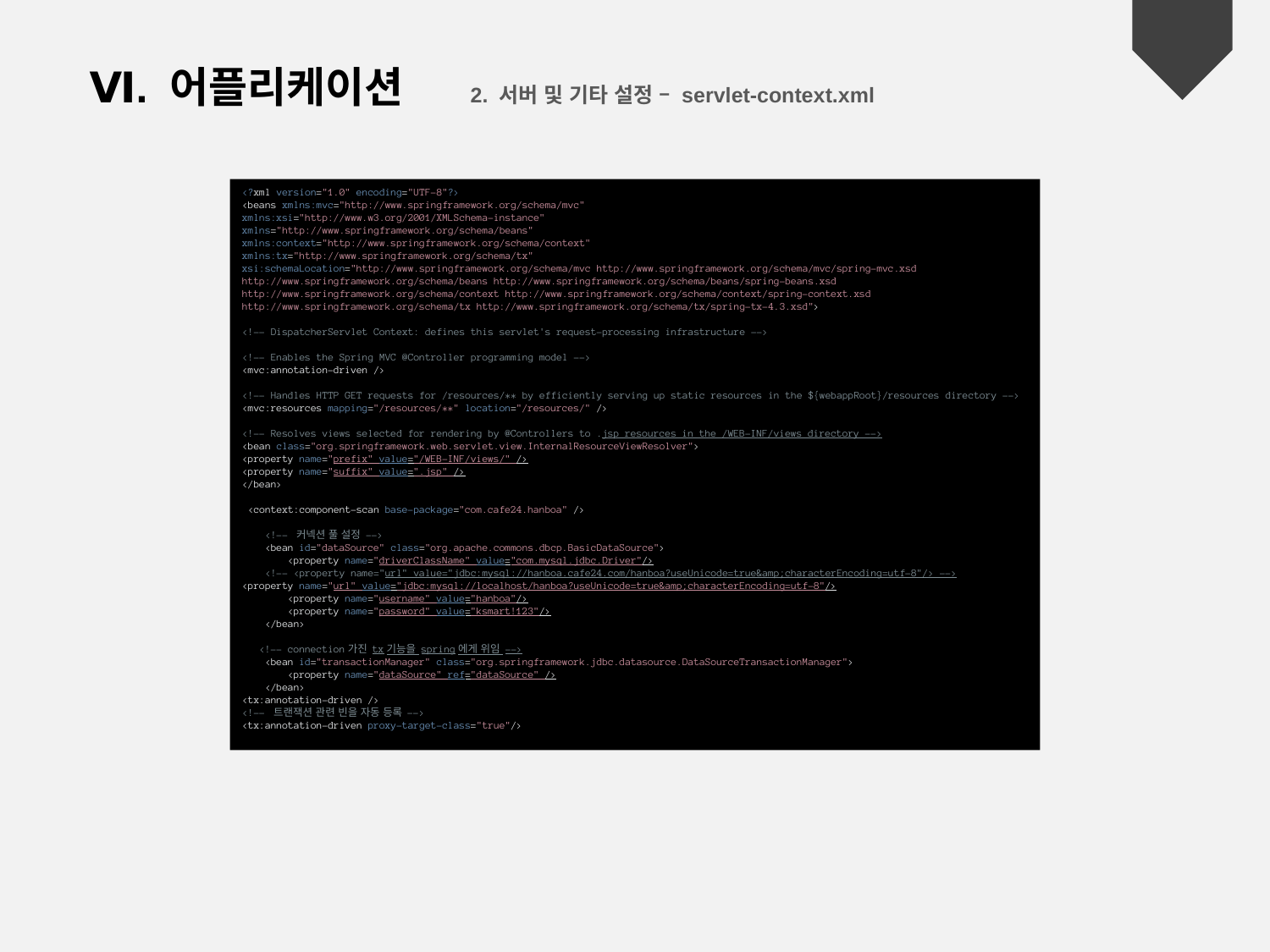

Ⅵ. 어플리케이션	2. 서버 및 기타 설정 – servlet-context.xml
<?xml version="1.0" encoding="UTF-8"?>
<beans xmlns:mvc="http://www.springframework.org/schema/mvc"
xmlns:xsi="http://www.w3.org/2001/XMLSchema-instance"
xmlns="http://www.springframework.org/schema/beans"
xmlns:context="http://www.springframework.org/schema/context"
xmlns:tx="http://www.springframework.org/schema/tx"
xsi:schemaLocation="http://www.springframework.org/schema/mvc http://www.springframework.org/schema/mvc/spring-mvc.xsd
http://www.springframework.org/schema/beans http://www.springframework.org/schema/beans/spring-beans.xsd
http://www.springframework.org/schema/context http://www.springframework.org/schema/context/spring-context.xsd
http://www.springframework.org/schema/tx http://www.springframework.org/schema/tx/spring-tx-4.3.xsd">

<!-- DispatcherServlet Context: defines this servlet's request-processing infrastructure -->

<!-- Enables the Spring MVC @Controller programming model -->
<mvc:annotation-driven />

<!-- Handles HTTP GET requests for /resources/** by efficiently serving up static resources in the ${webappRoot}/resources directory -->
<mvc:resources mapping="/resources/**" location="/resources/" />

<!-- Resolves views selected for rendering by @Controllers to .jsp resources in the /WEB-INF/views directory -->
<bean class="org.springframework.web.servlet.view.InternalResourceViewResolver">
<property name="prefix" value="/WEB-INF/views/" />
<property name="suffix" value=".jsp" />
</bean>

 <context:component-scan base-package="com.cafe24.hanboa" />

    <!-- 커넥션 풀 설정 -->
    <bean id="dataSource" class="org.apache.commons.dbcp.BasicDataSource">
        <property name="driverClassName" value="com.mysql.jdbc.Driver"/>
    <!-- <property name="url" value="jdbc:mysql://hanboa.cafe24.com/hanboa?useUnicode=true&amp;characterEncoding=utf-8"/> -->
<property name="url" value="jdbc:mysql://localhost/hanboa?useUnicode=true&amp;characterEncoding=utf-8"/>
        <property name="username" value="hanboa"/>
        <property name="password" value="ksmart!123"/>
    </bean>

   <!-- connection가진 tx기능을 spring에게 위임 -->
    <bean id="transactionManager" class="org.springframework.jdbc.datasource.DataSourceTransactionManager">
        <property name="dataSource" ref="dataSource" />
    </bean>
<tx:annotation-driven />
<!-- 트랜잭션 관련 빈을 자동 등록 -->
<tx:annotation-driven proxy-target-class="true"/>